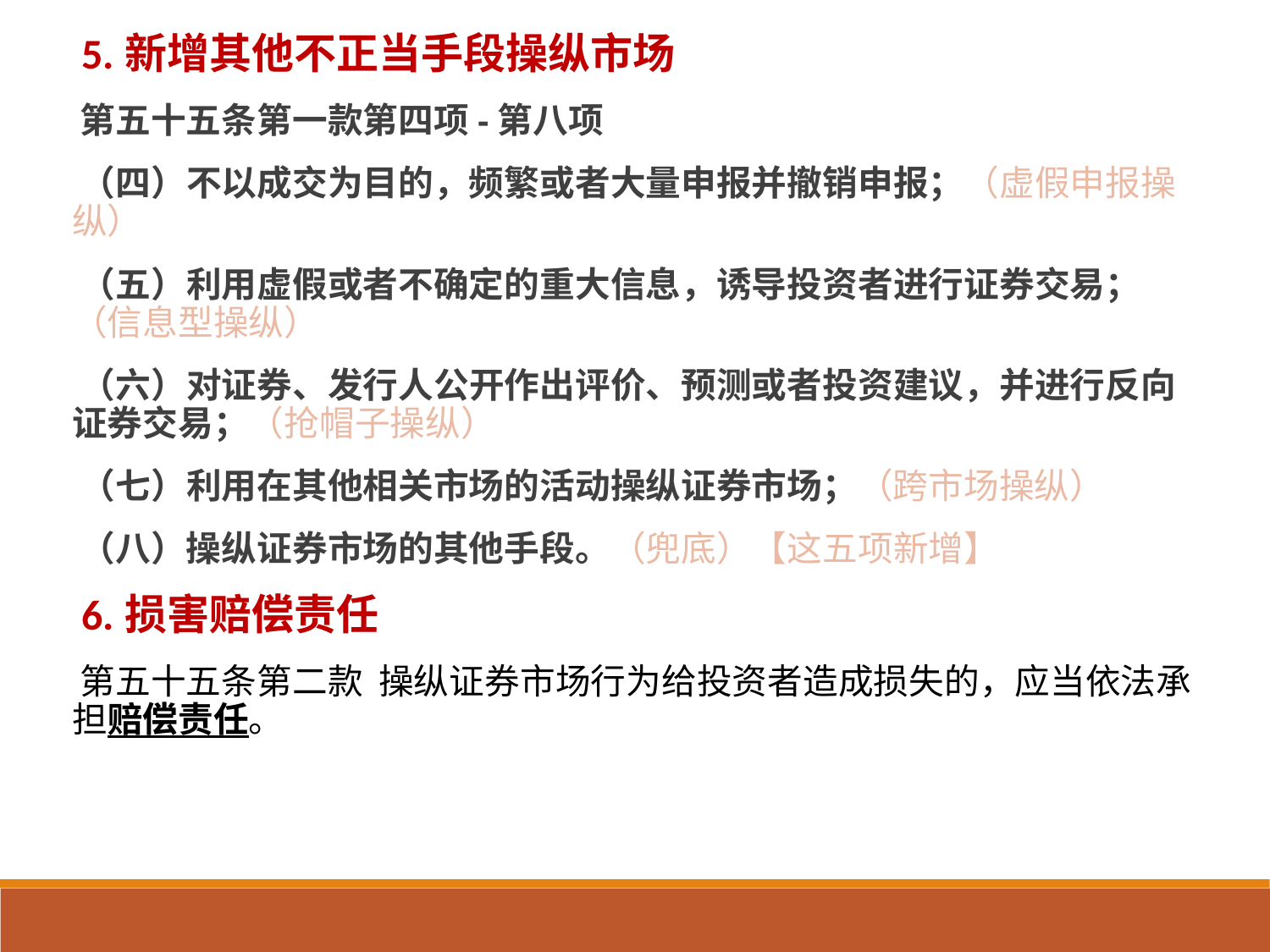

5.新增其他不正当手段操纵市场
第五十五条第一款第四项-第八项
（四）不以成交为目的，频繁或者大量申报并撤销申报；（虚假申报操纵）
（五）利用虚假或者不确定的重大信息，诱导投资者进行证券交易；（信息型操纵）
（六）对证券、发行人公开作出评价、预测或者投资建议，并进行反向证券交易；（抢帽子操纵）
（七）利用在其他相关市场的活动操纵证券市场；（跨市场操纵）
（八）操纵证券市场的其他手段。（兜底）【这五项新增】
6.损害赔偿责任
第五十五条第二款  操纵证券市场行为给投资者造成损失的，应当依法承担赔偿责任。